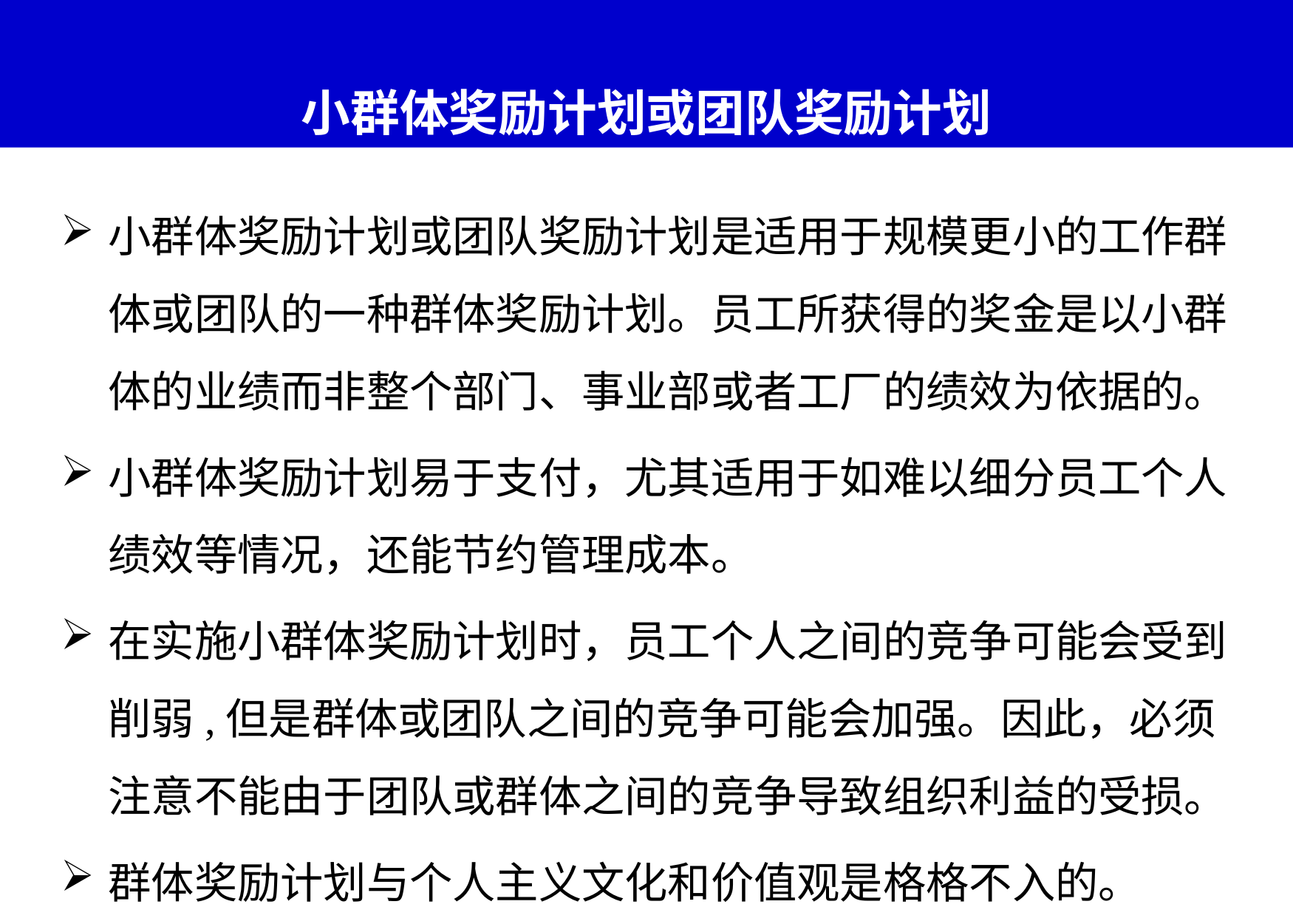

# 小群体奖励计划或团队奖励计划
小群体奖励计划或团队奖励计划是适用于规模更小的工作群体或团队的一种群体奖励计划。员工所获得的奖金是以小群体的业绩而非整个部门、事业部或者工厂的绩效为依据的。
小群体奖励计划易于支付，尤其适用于如难以细分员工个人绩效等情况，还能节约管理成本。
在实施小群体奖励计划时，员工个人之间的竞争可能会受到削弱,但是群体或团队之间的竞争可能会加强。因此，必须注意不能由于团队或群体之间的竞争导致组织利益的受损。
群体奖励计划与个人主义文化和价值观是格格不入的。